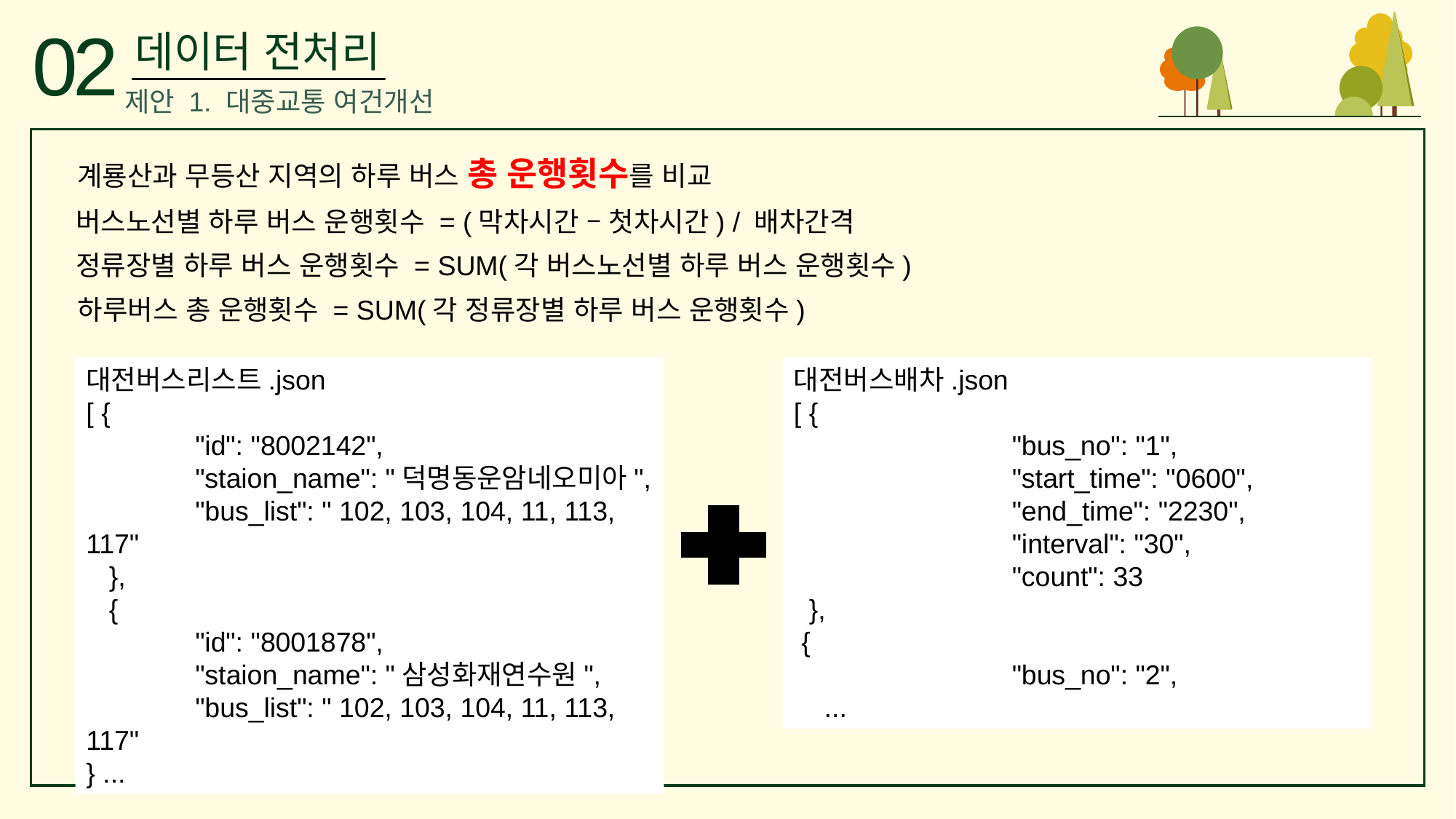

02

데이터 전처리
제안 1. 대중교통 여건개선

계룡산과 무등산 지역의 하루 버스 총 운행횟수를 비교
버스노선별 하루 버스 운행횟수 = (막차시간 – 첫차시간) / 배차간격
정류장별 하루 버스 운행횟수 = SUM(각 버스노선별 하루 버스 운행횟수)
하루버스 총 운행횟수 = SUM(각 정류장별 하루 버스 운행횟수)
대전버스배차.json
[ {
		"bus_no": "1",
		"start_time": "0600",
		"end_time": "2230",
		"interval": "30",
		"count": 33
  },
 {
		"bus_no": "2",
    ...
대전버스리스트.json
[ {
	"id": "8002142",
	"staion_name": "덕명동운암네오미아",
	"bus_list": " 102, 103, 104, 11, 113, 117"
   },
   {
	"id": "8001878",
	"staion_name": "삼성화재연수원",
	"bus_list": " 102, 103, 104, 11, 113, 117"
} ...